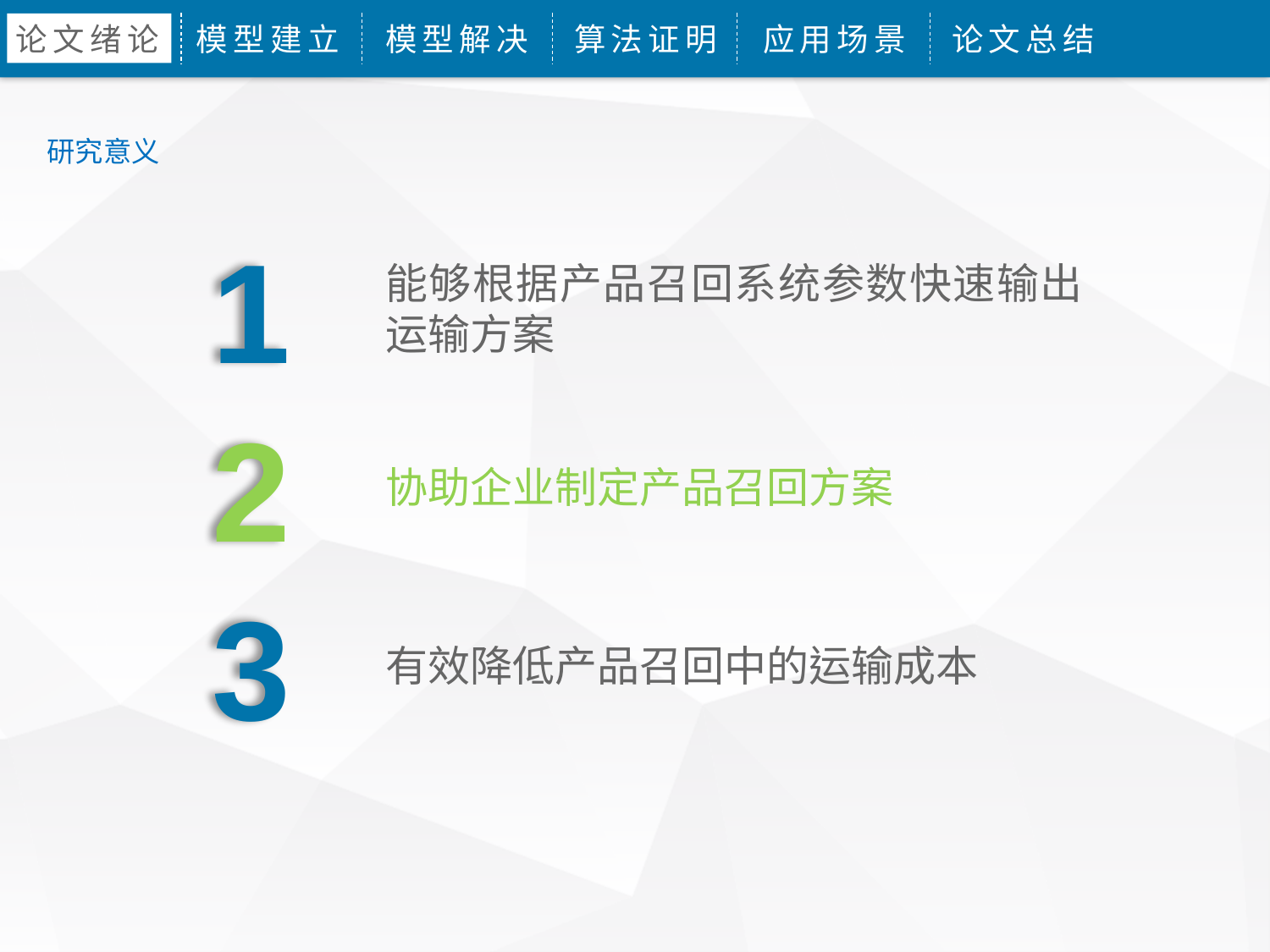

论文绪论
模型建立
模型解决
算法证明
应用场景
论文总结

研究意义
1
能够根据产品召回系统参数快速输出运输方案
2
协助企业制定产品召回方案
3
有效降低产品召回中的运输成本